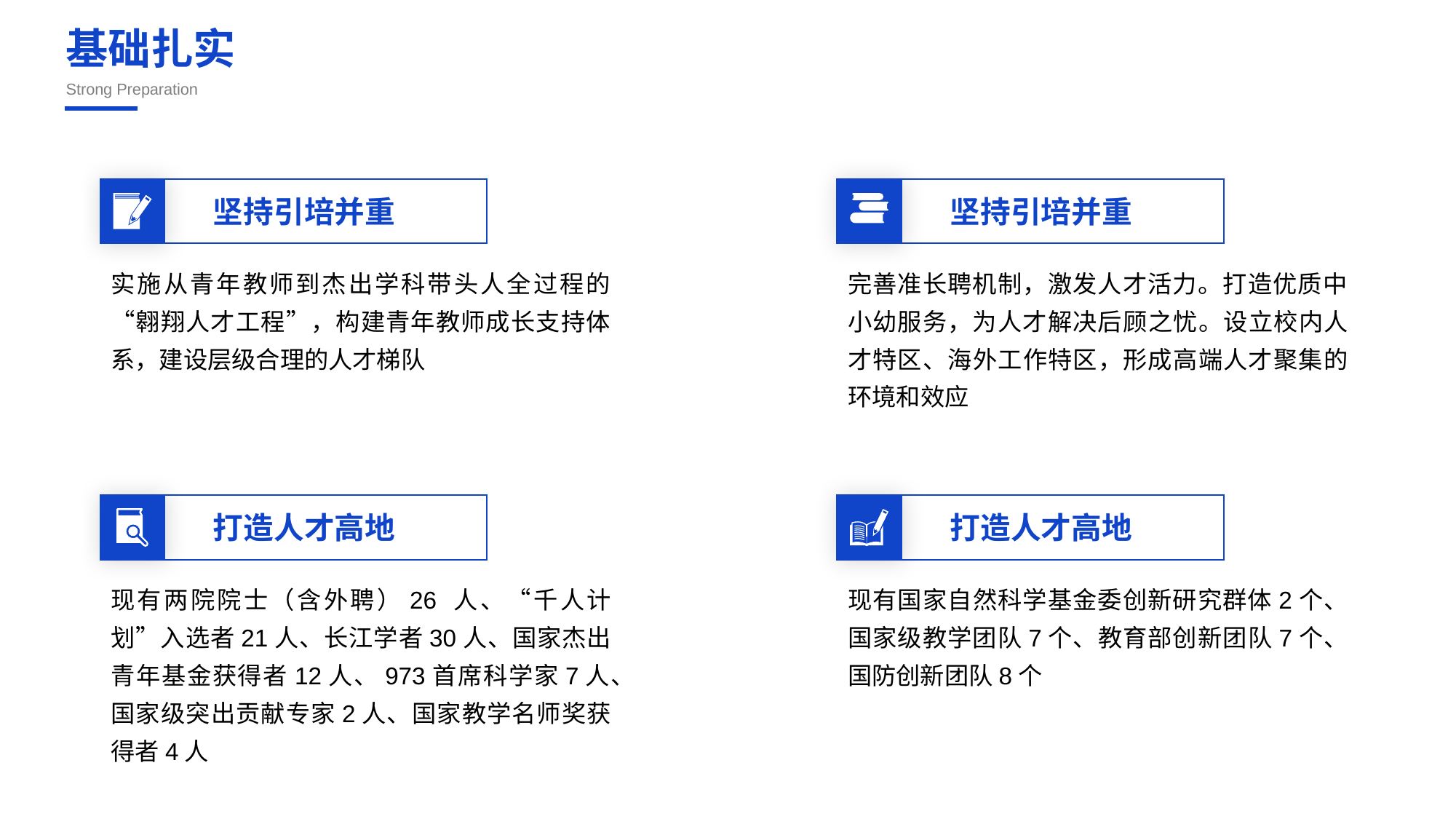

基础扎实
Strong Preparation

坚持引培并重

坚持引培并重
实施从青年教师到杰出学科带头人全过程的“翱翔人才工程”，构建青年教师成长支持体系，建设层级合理的人才梯队
完善准长聘机制，激发人才活力。打造优质中小幼服务，为人才解决后顾之忧。设立校内人才特区、海外工作特区，形成高端人才聚集的环境和效应

打造人才高地

打造人才高地
现有两院院士（含外聘）26 人、“千人计划”入选者21人、长江学者30人、国家杰出青年基金获得者12人、973首席科学家7人、国家级突出贡献专家2人、国家教学名师奖获得者4人
现有国家自然科学基金委创新研究群体2个、国家级教学团队7个、教育部创新团队7个、国防创新团队8个
合作QQ： 243001978